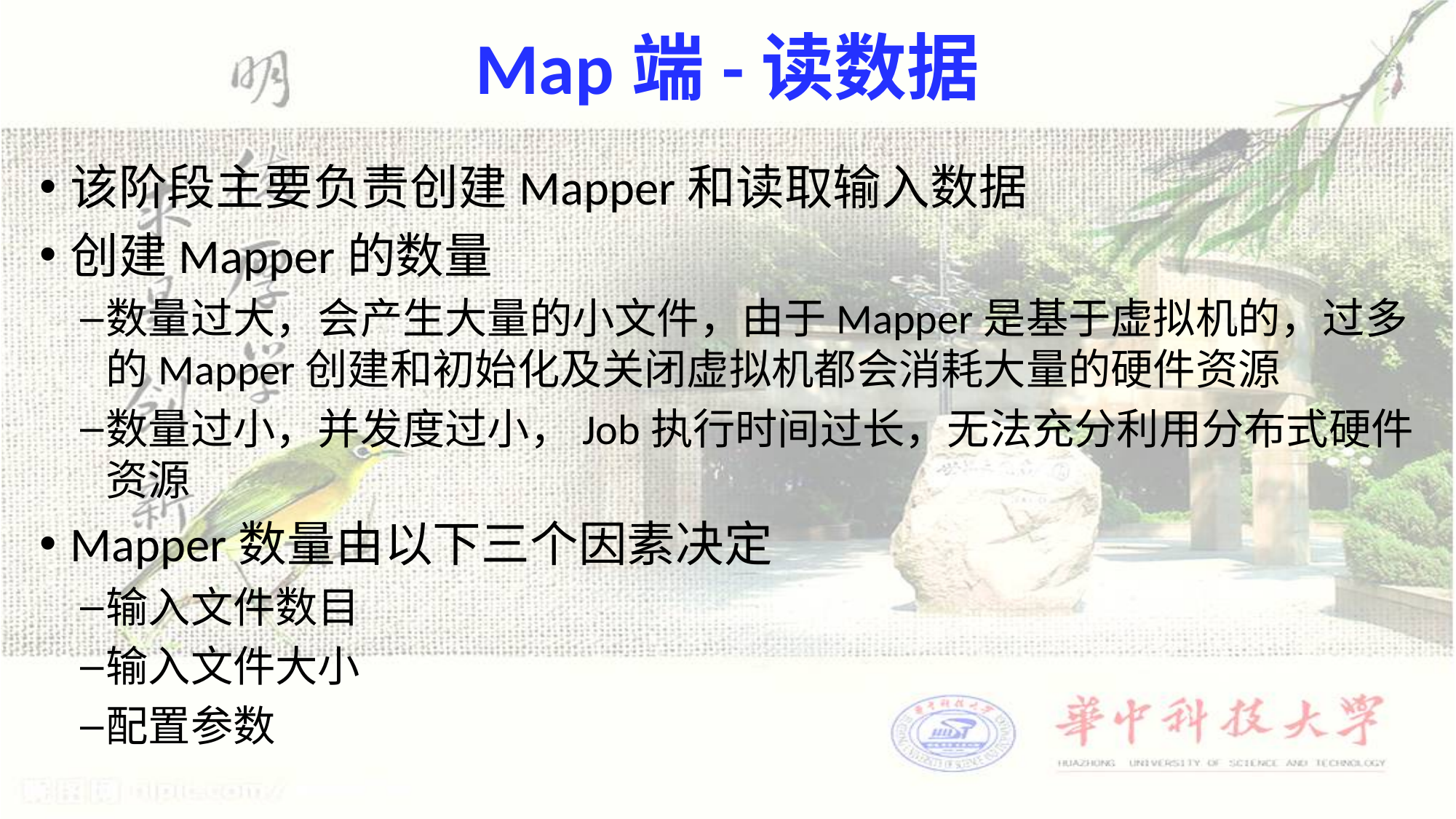

# Map端-读数据
该阶段主要负责创建Mapper和读取输入数据
创建Mapper的数量
数量过大，会产生大量的小文件，由于Mapper是基于虚拟机的，过多的Mapper创建和初始化及关闭虚拟机都会消耗大量的硬件资源
数量过小，并发度过小，Job执行时间过长，无法充分利用分布式硬件资源
Mapper数量由以下三个因素决定
输入文件数目
输入文件大小
配置参数